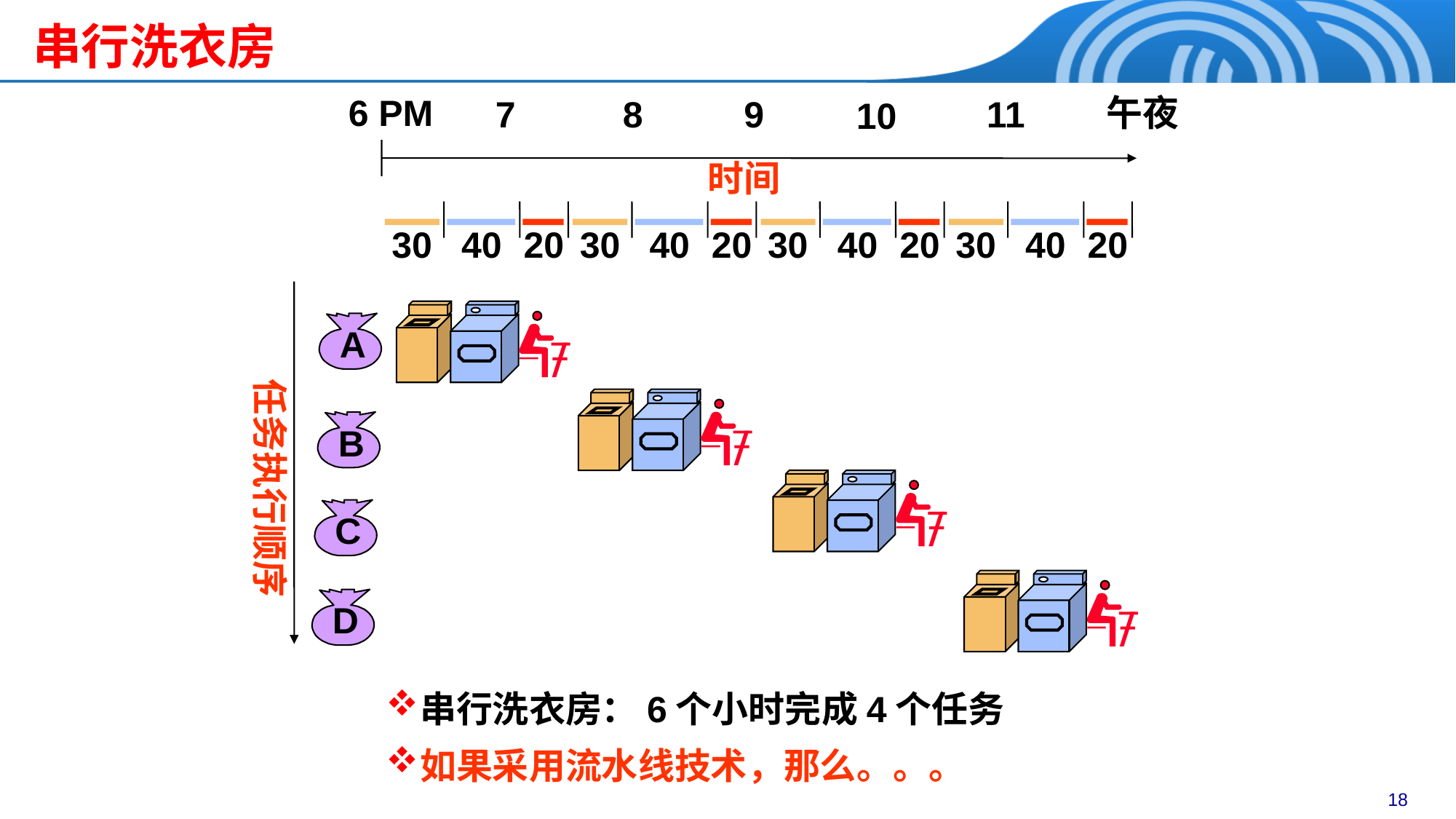

串行洗衣房
6 PM
午夜
7
8
9
11
10

时间

30
40
20
30
40
20
30
40
20
30
40
20

A
任务执行顺序

B

C

D
串行洗衣房：6个小时完成4个任务
如果采用流水线技术，那么。。。